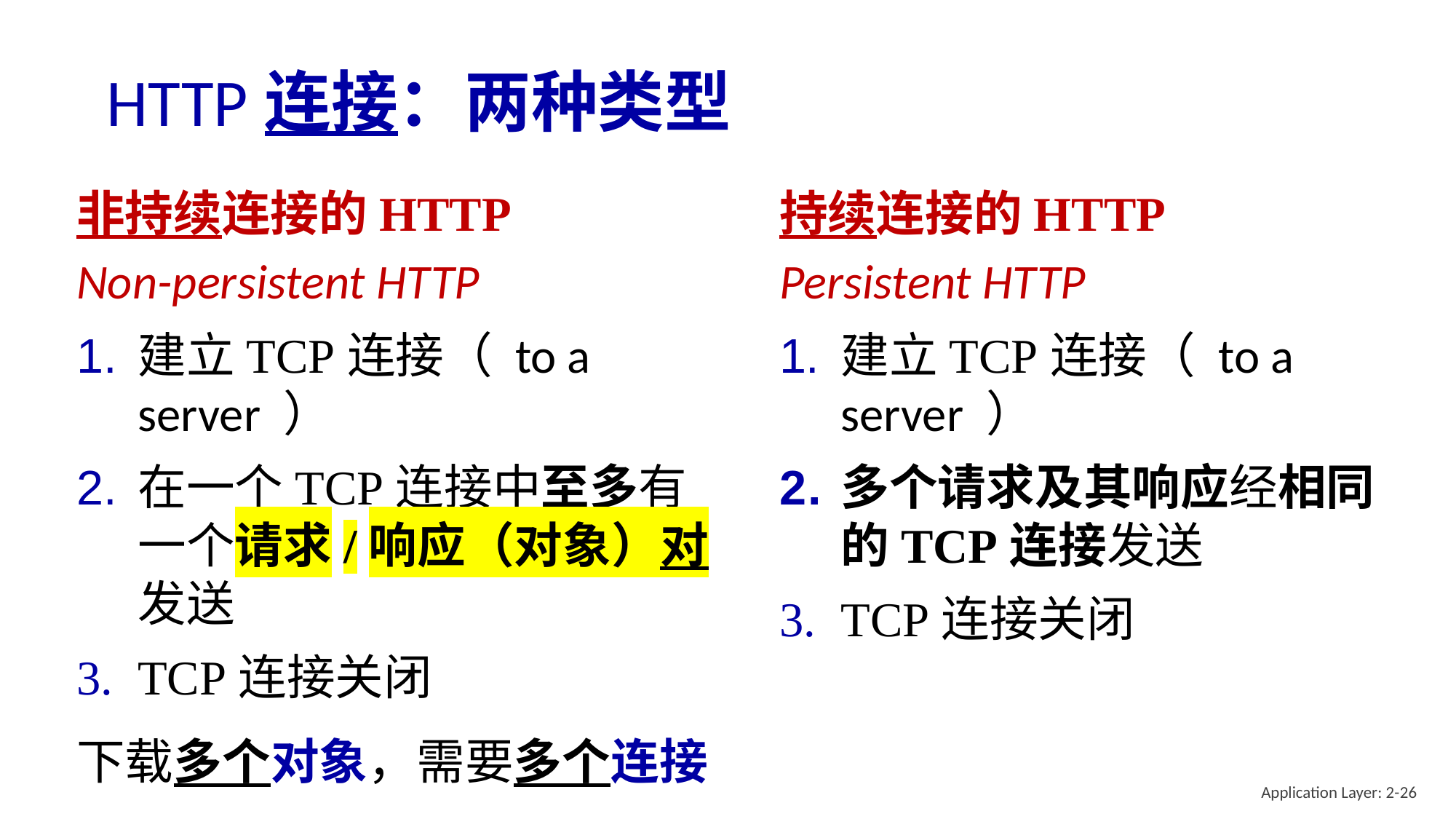

# HTTP连接：两种类型
非持续连接的HTTP
Non-persistent HTTP
建立TCP连接（ to a server ）
在一个TCP连接中至多有一个请求/响应（对象）对发送
TCP连接关闭
下载多个对象，需要多个连接
持续连接的HTTP
Persistent HTTP
建立TCP连接（ to a server ）
多个请求及其响应经相同的TCP连接发送
TCP连接关闭

Application Layer: 2-26